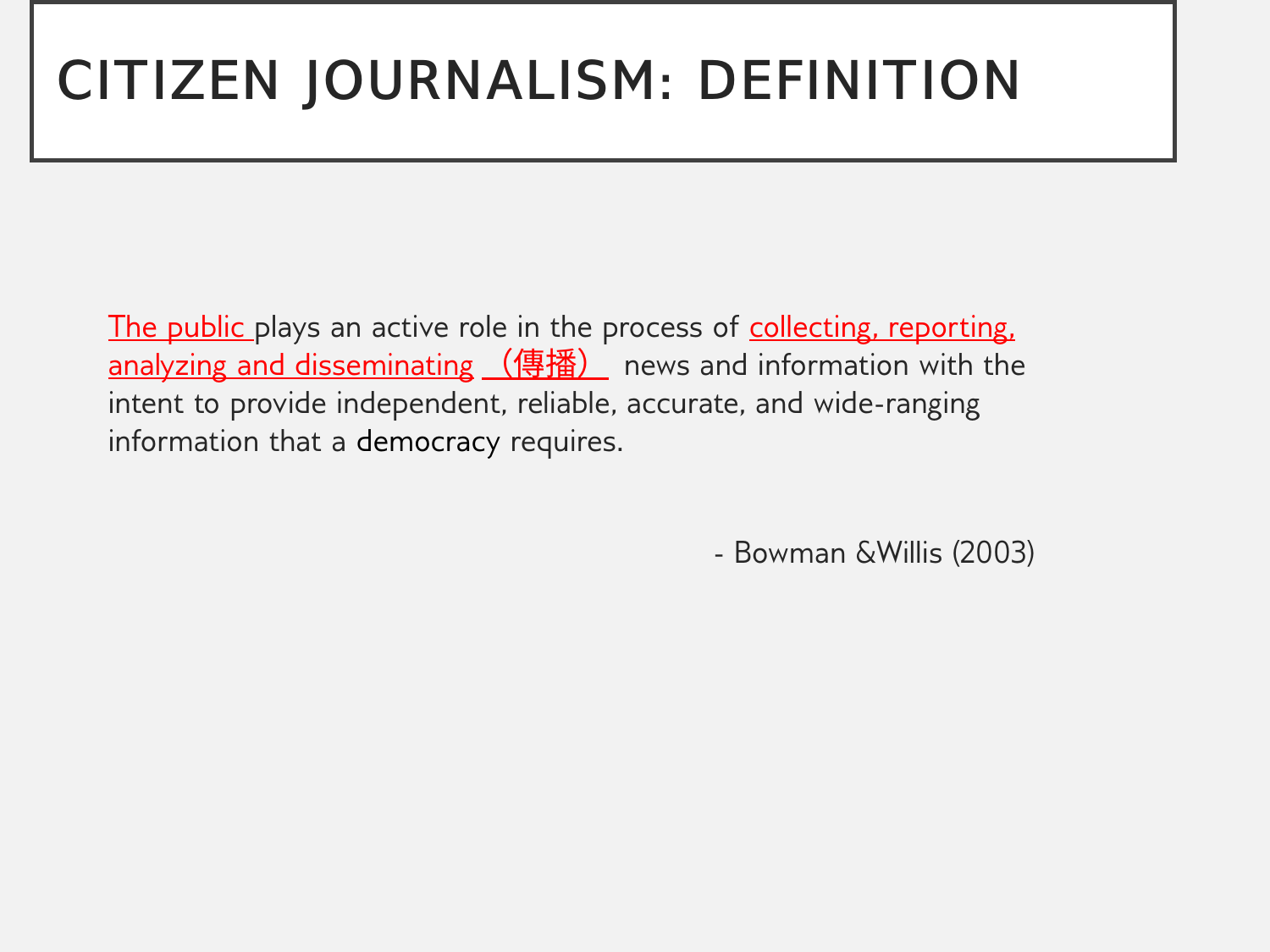

# Citizen Journalism: Definition

The public plays an active role in the process of collecting, reporting, analyzing and disseminating（傳播） news and information with the intent to provide independent, reliable, accurate, and wide-ranging information that a democracy requires.

- Bowman &Willis (2003)